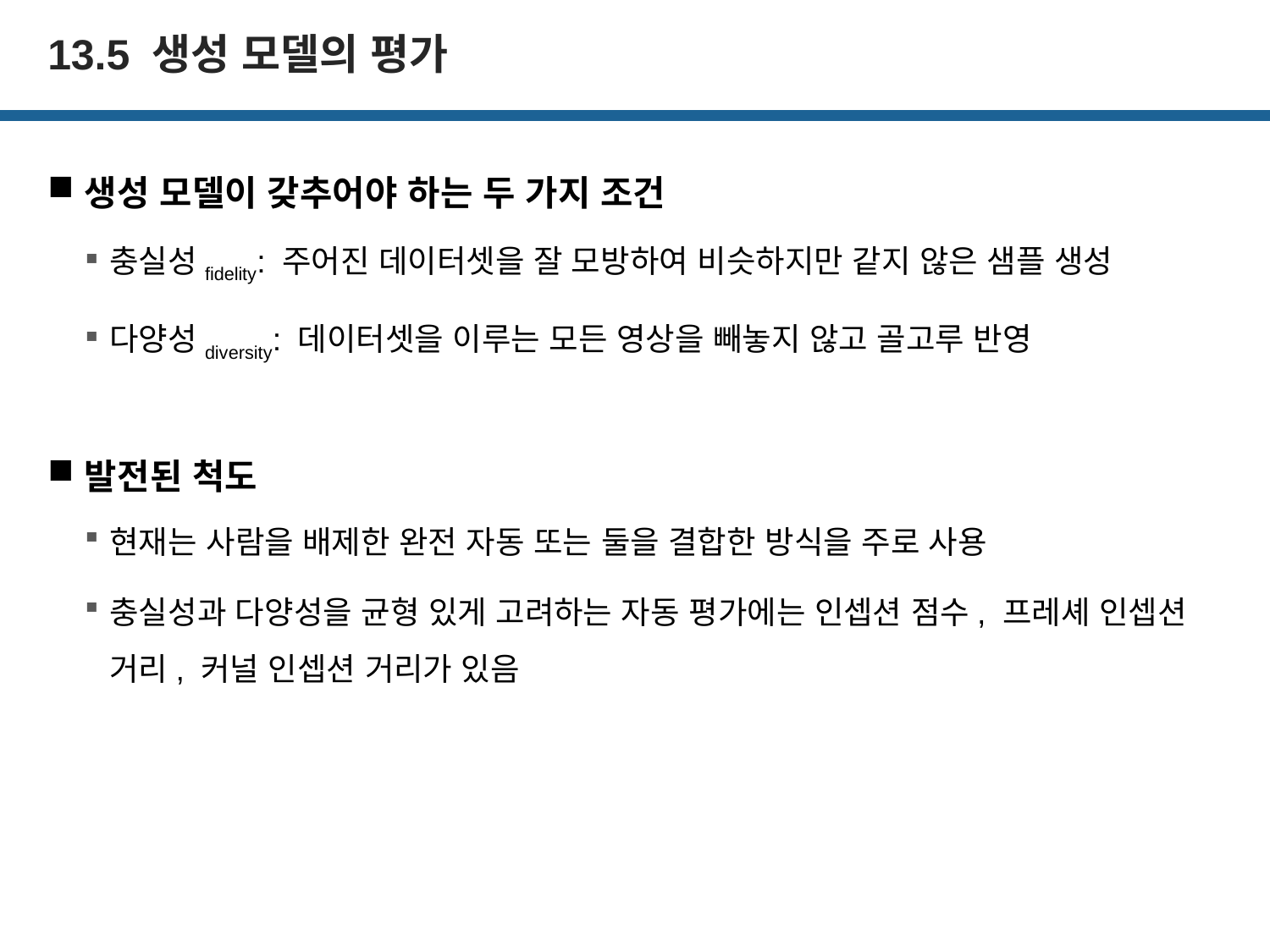

# 13.5 생성 모델의 평가
생성 모델이 갖추어야 하는 두 가지 조건
충실성fidelity: 주어진 데이터셋을 잘 모방하여 비슷하지만 같지 않은 샘플 생성
다양성diversity: 데이터셋을 이루는 모든 영상을 빼놓지 않고 골고루 반영

발전된 척도
현재는 사람을 배제한 완전 자동 또는 둘을 결합한 방식을 주로 사용
충실성과 다양성을 균형 있게 고려하는 자동 평가에는 인셉션 점수, 프레셰 인셉션 거리, 커널 인셉션 거리가 있음